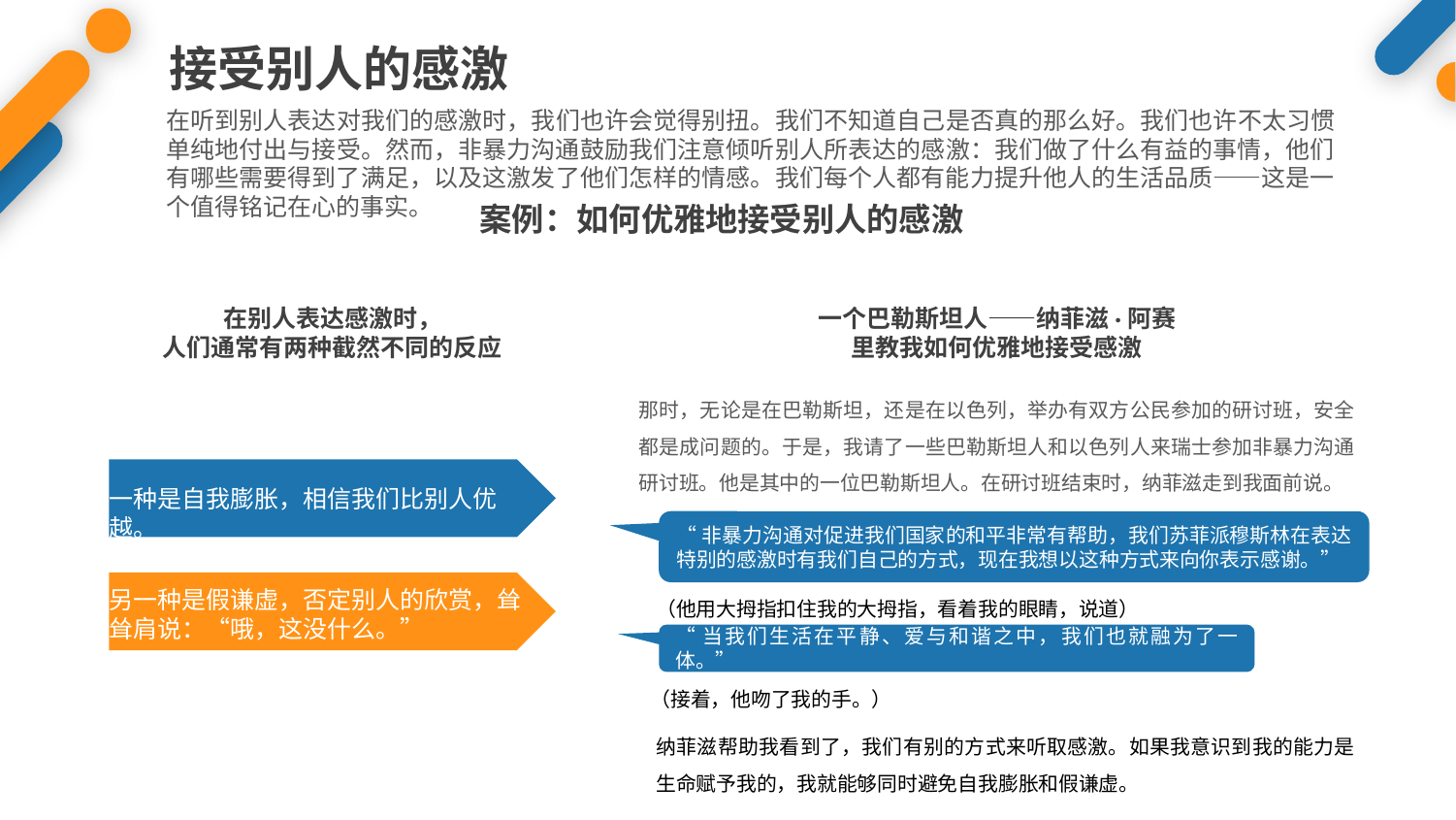

接受别人的感激
在听到别人表达对我们的感激时，我们也许会觉得别扭。我们不知道自己是否真的那么好。我们也许不太习惯单纯地付出与接受。然而，非暴力沟通鼓励我们注意倾听别人所表达的感激：我们做了什么有益的事情，他们有哪些需要得到了满足，以及这激发了他们怎样的情感。我们每个人都有能力提升他人的生活品质——这是一个值得铭记在心的事实。
案例：如何优雅地接受别人的感激
一个巴勒斯坦人——纳菲滋·阿赛里教我如何优雅地接受感激
在别人表达感激时，
人们通常有两种截然不同的反应
那时，无论是在巴勒斯坦，还是在以色列，举办有双方公民参加的研讨班，安全都是成问题的。于是，我请了一些巴勒斯坦人和以色列人来瑞士参加非暴力沟通研讨班。他是其中的一位巴勒斯坦人。在研讨班结束时，纳菲滋走到我面前说。

一种是自我膨胀，相信我们比别人优越。
“非暴力沟通对促进我们国家的和平非常有帮助，我们苏菲派穆斯林在表达特别的感激时有我们自己的方式，现在我想以这种方式来向你表示感谢。”

（他用大拇指扣住我的大拇指，看着我的眼睛，说道）
另一种是假谦虚，否定别人的欣赏，耸耸肩说：“哦，这没什么。”
“当我们生活在平静、爱与和谐之中，我们也就融为了一体。”
（接着，他吻了我的手。）
纳菲滋帮助我看到了，我们有别的方式来听取感激。如果我意识到我的能力是生命赋予我的，我就能够同时避免自我膨胀和假谦虚。